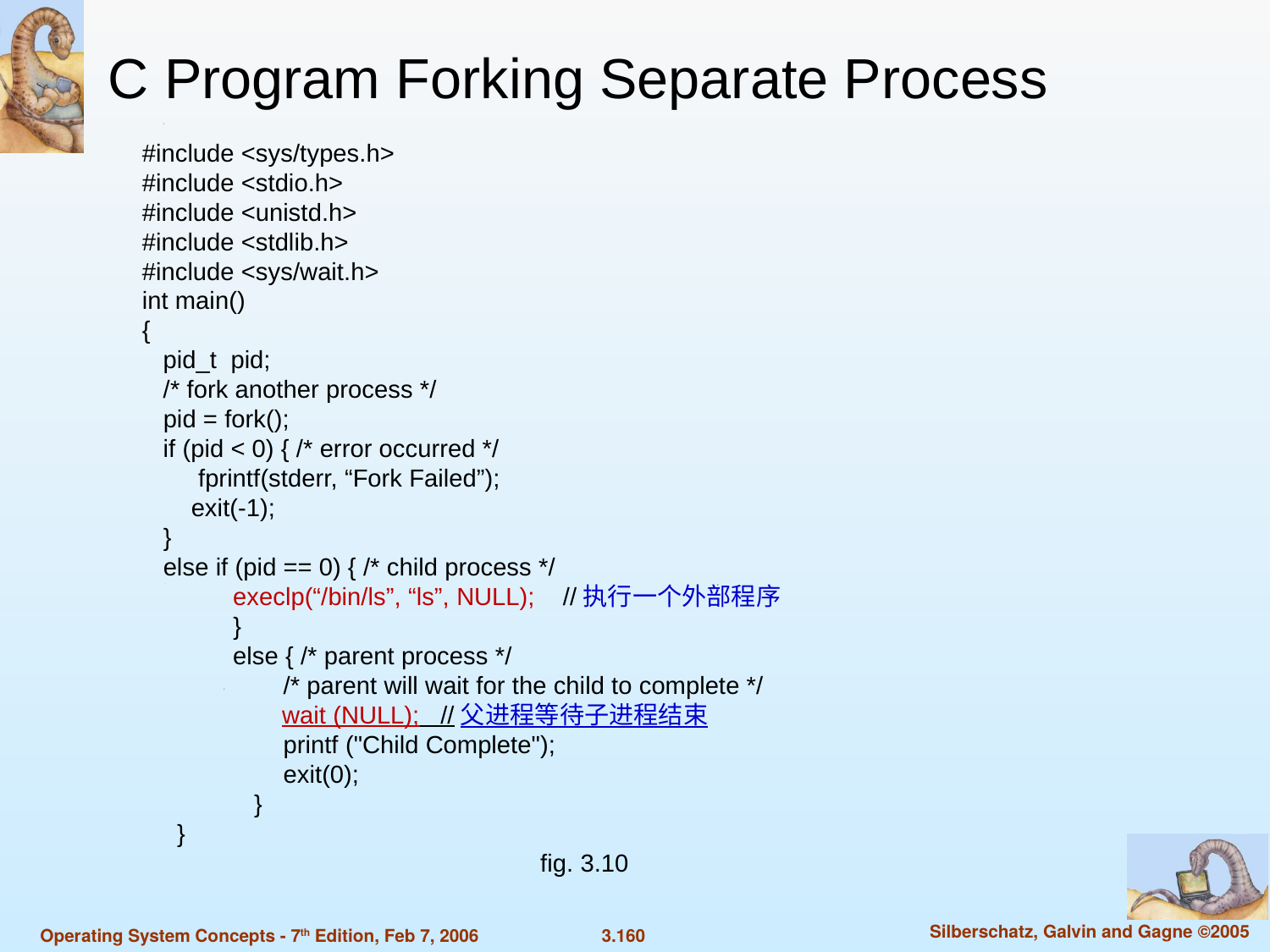

C Program Forking Separate Process
#include <sys/types.h>
#include <stdio.h>
#include <unistd.h>
#include <stdlib.h>
#include <sys/wait.h>
int main()
{
   pid_t  pid;
   /* fork another process */
	   pid = fork();
   if (pid < 0) { /* error occurred */
	        fprintf(stderr, “Fork Failed”);
	       exit(-1);
	   }
	   else if (pid == 0) { /* child process */
             execlp(“/bin/ls”, “ls”, NULL);    //执行一个外部程序
	             }
             else { /* parent process */
	   	  /* parent will wait for the child to complete */
	                    wait (NULL);   //父进程等待子进程结束
		  printf ("Child Complete");
		  exit(0);
	                }
     }
                                                         fig. 3.10